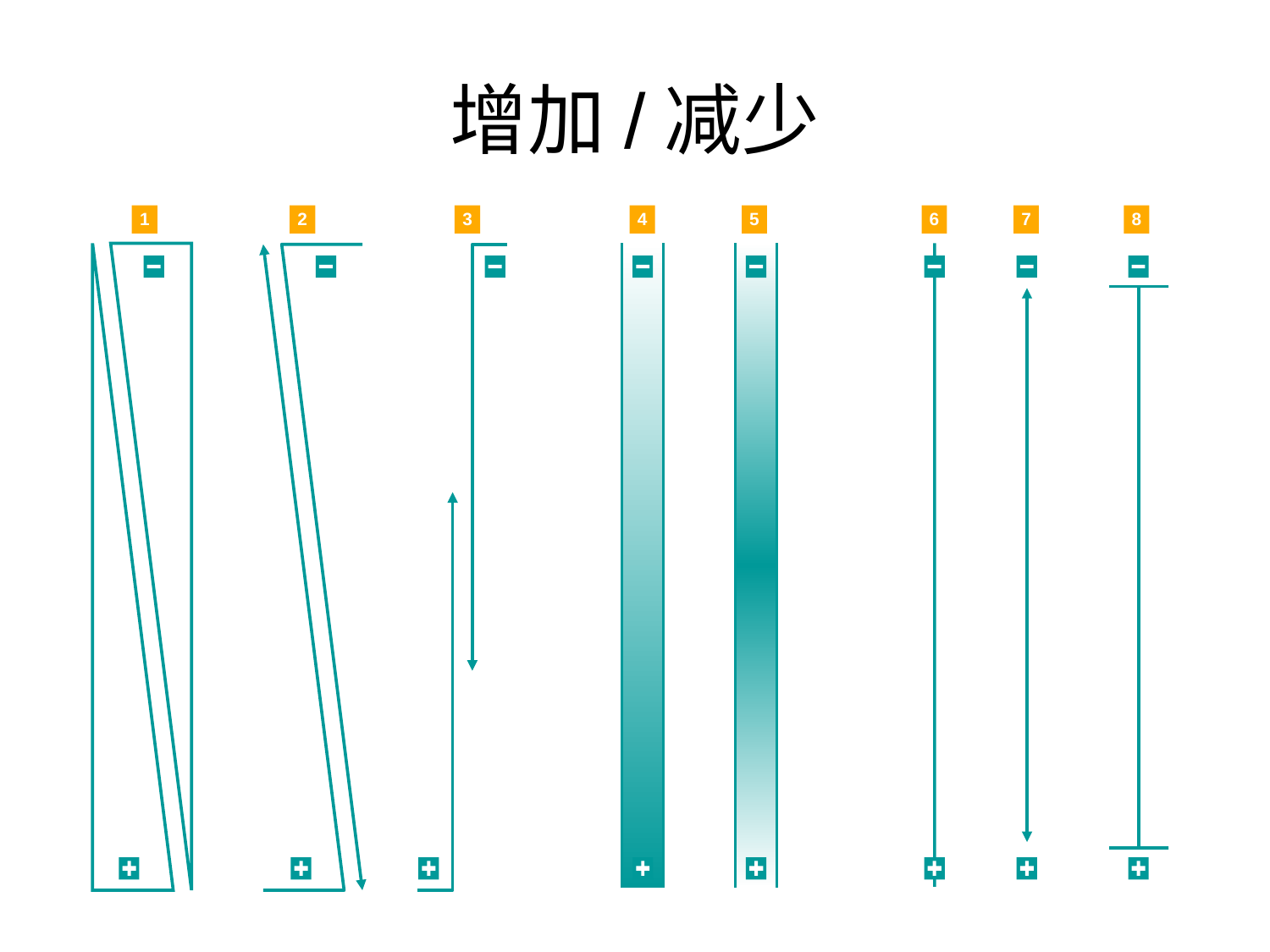

# 增加/减少
1
2
3
4
5
6
7
8